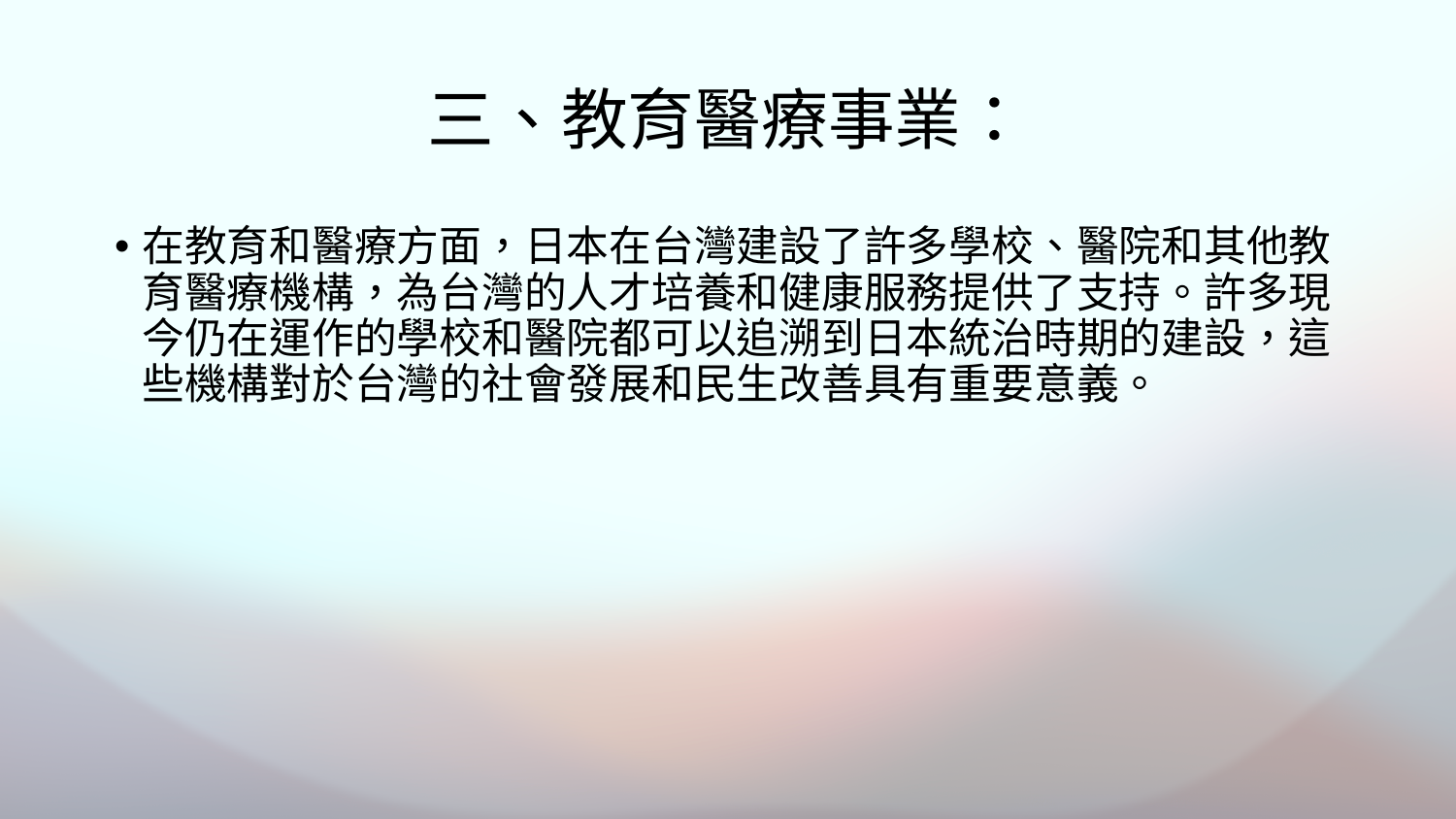

# 三、教育醫療事業：
在教育和醫療方面，日本在台灣建設了許多學校、醫院和其他教育醫療機構，為台灣的人才培養和健康服務提供了支持。許多現今仍在運作的學校和醫院都可以追溯到日本統治時期的建設，這些機構對於台灣的社會發展和民生改善具有重要意義。